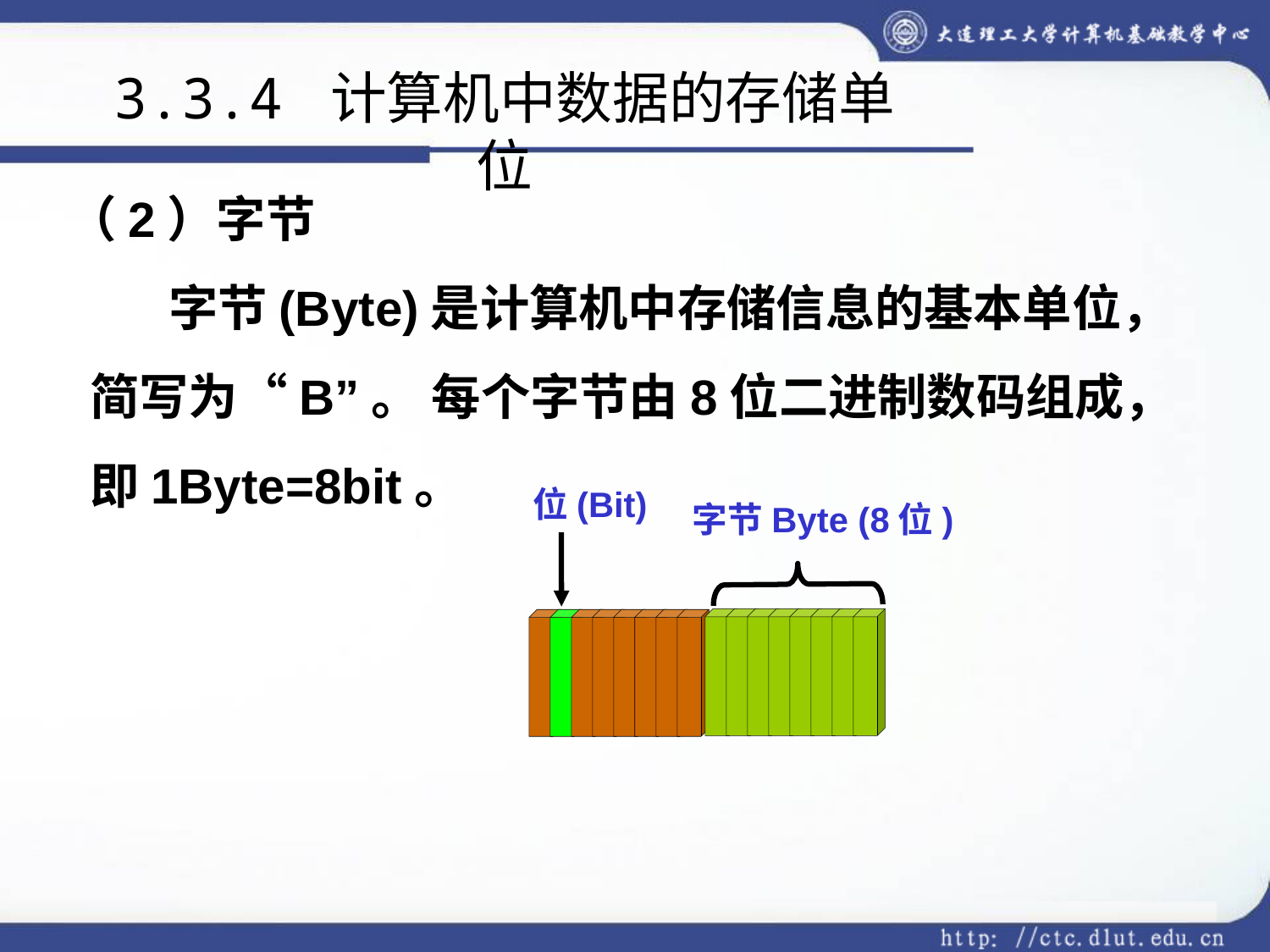

3.3.4 计算机中数据的存储单位
（2）字节
        字节(Byte)是计算机中存储信息的基本单位，
 简写为“B”。 每个字节由8位二进制数码组成，
 即1Byte=8bit。
位(Bit)

字节Byte (8位)